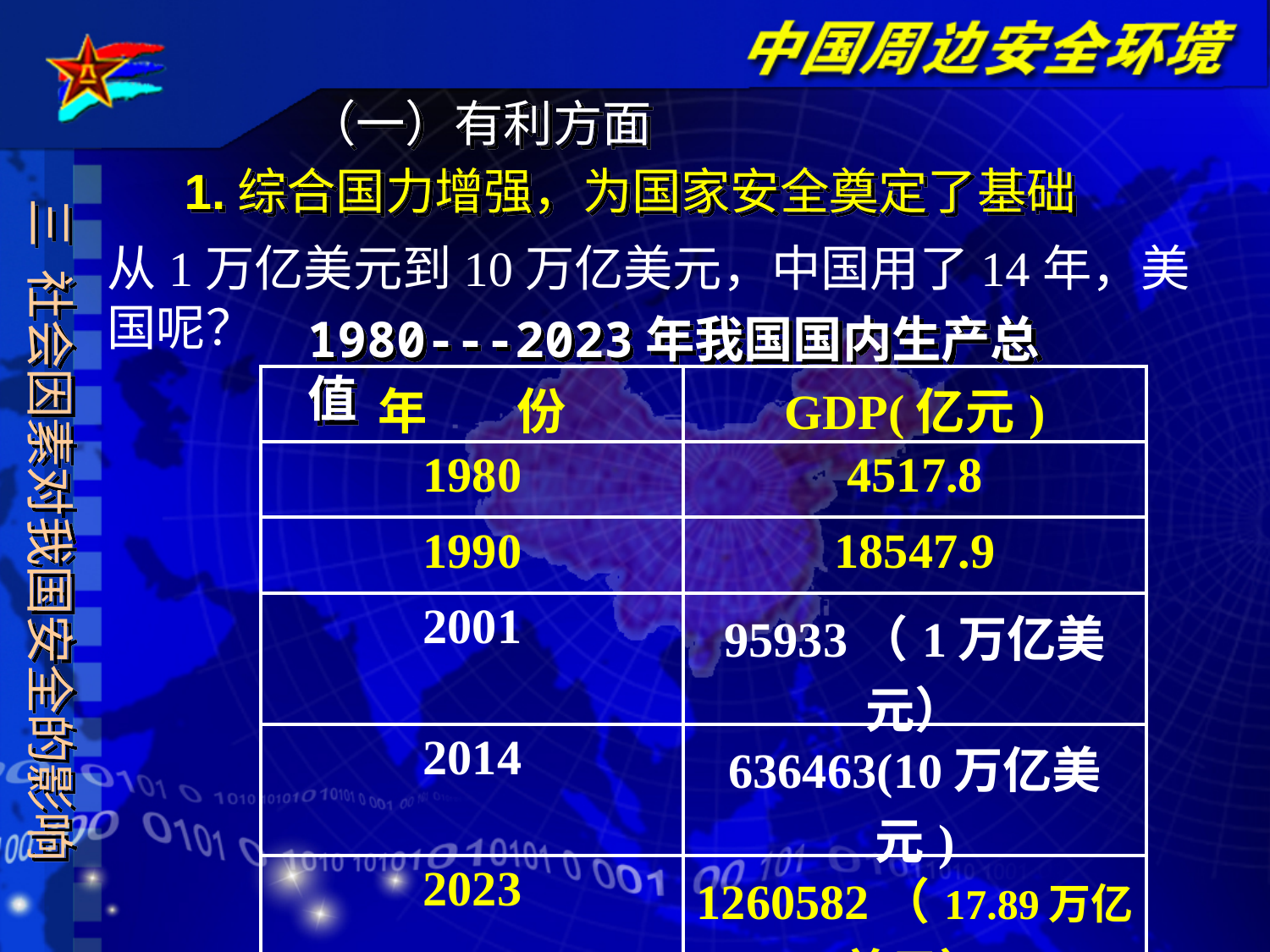

（一）有利方面
1.综合国力增强，为国家安全奠定了基础
三  社会因素对我国安全的影响
从1万亿美元到10万亿美元，中国用了14年，美国呢？
1980---2023年我国国内生产总值
| 年 份 | GDP(亿元) |
| --- | --- |
| 1980 | 4517.8 |
| 1990 | 18547.9 |
| 2001 | 95933（1万亿美元） |
| 2014 | 636463(10万亿美元) |
| 2023 | 1260582（17.89万亿美元） |